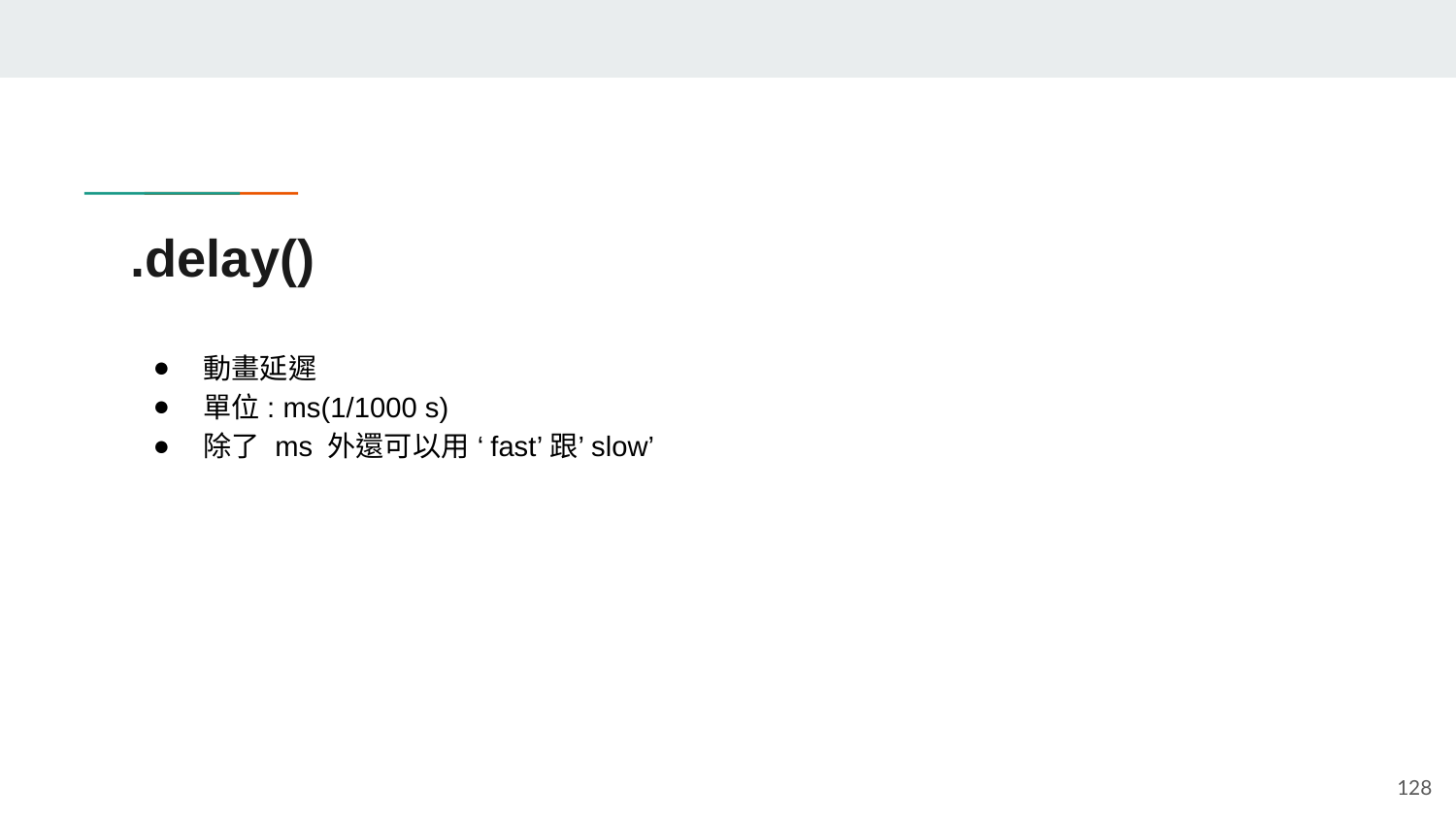

# .delay()
動畫延遲
單位: ms(1/1000 s)
除了 ms 外還可以用 ‘fast’跟’slow’

128